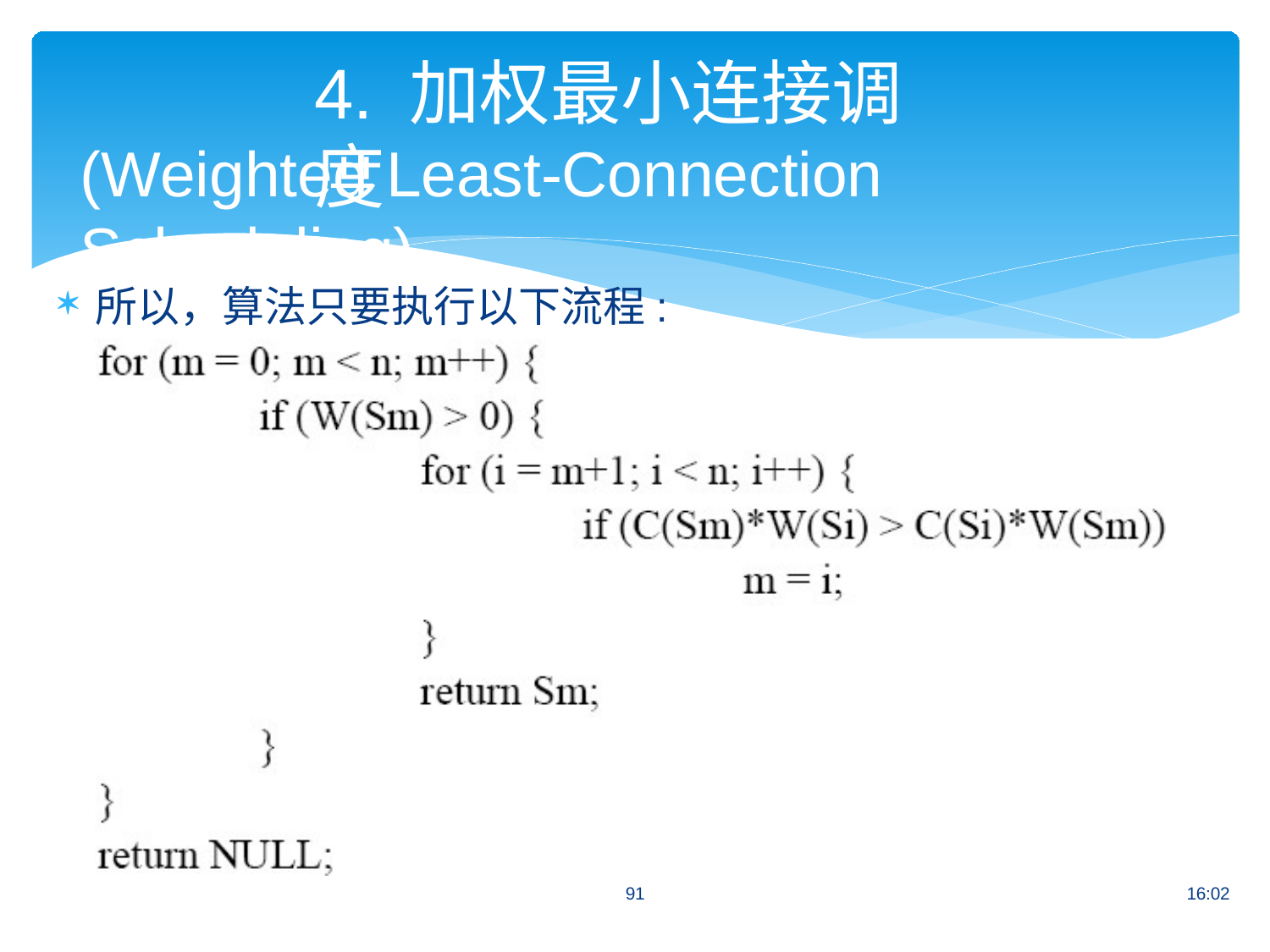

# 4. 加权最小连接调度
(Weighted Least-Connection Scheduling)
所以，算法只要执行以下流程:

91
16:02